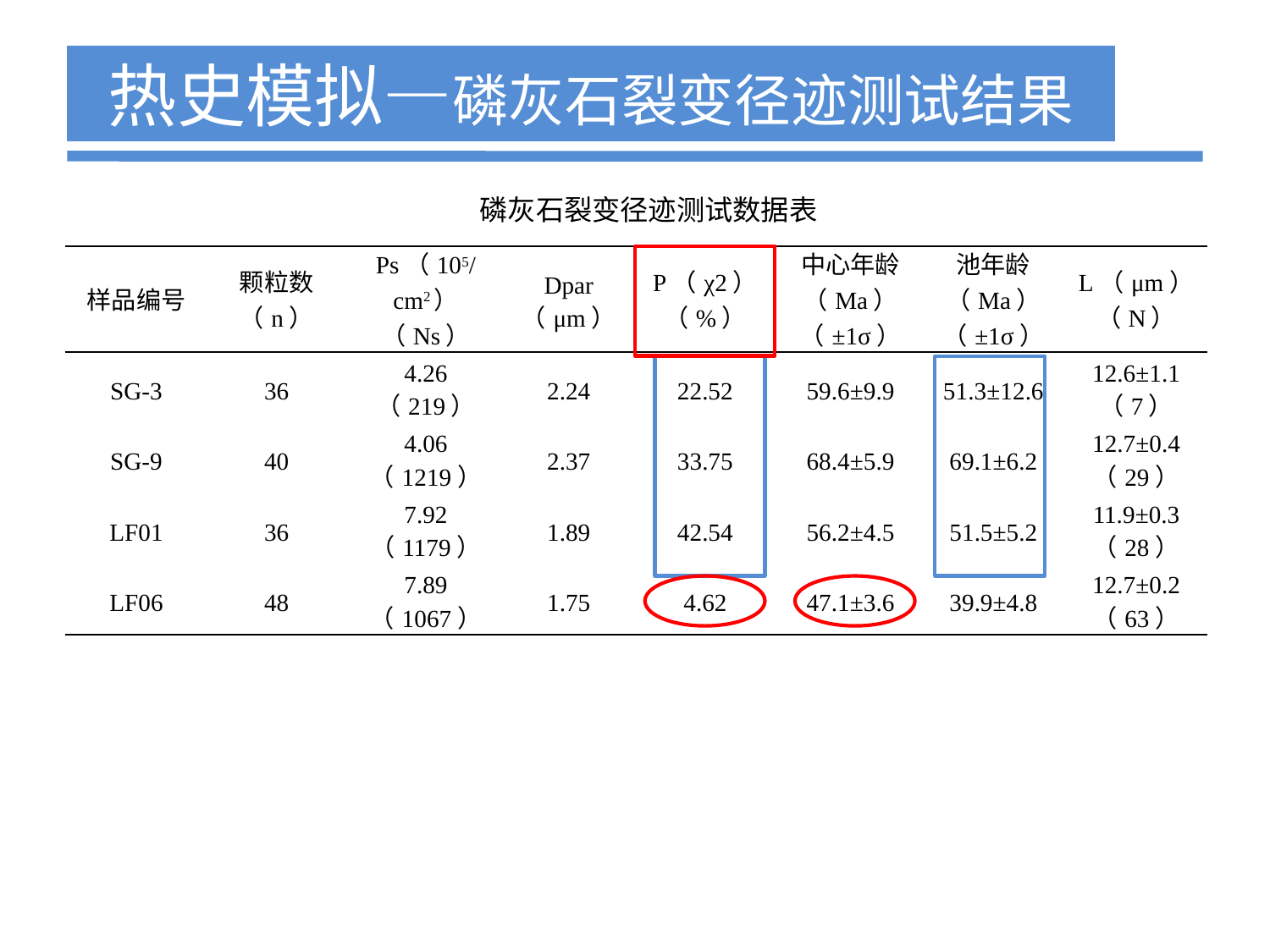

热史模拟—磷灰石裂变径迹测试结果

磷灰石裂变径迹测试数据表
| 样品编号 | 颗粒数 （n） | Ρs（105/cm2） （Ns） | Dpar （μm） | P（χ2） （%） | 中心年龄 （Ma）（±1σ） | 池年龄 （Ma）（±1σ） | L（μm） （N） |
| --- | --- | --- | --- | --- | --- | --- | --- |
| SG-3 | 36 | 4.26 （219） | 2.24 | 22.52 | 59.6±9.9 | 51.3±12.6 | 12.6±1.1 （7） |
| SG-9 | 40 | 4.06 （1219） | 2.37 | 33.75 | 68.4±5.9 | 69.1±6.2 | 12.7±0.4 （29） |
| LF01 | 36 | 7.92 （1179） | 1.89 | 42.54 | 56.2±4.5 | 51.5±5.2 | 11.9±0.3 （28） |
| LF06 | 48 | 7.89 （1067） | 1.75 | 4.62 | 47.1±3.6 | 39.9±4.8 | 12.7±0.2 （63） |